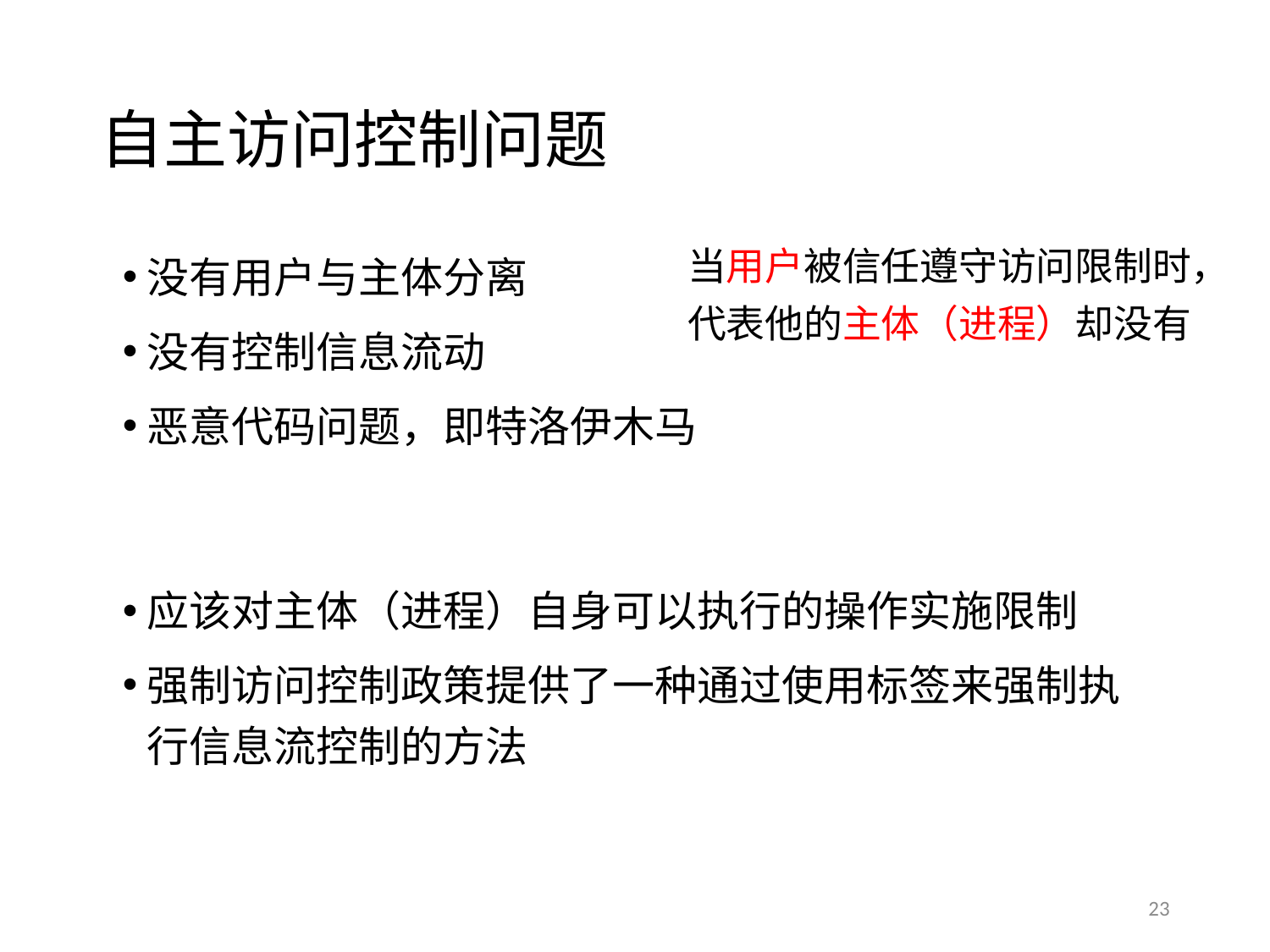

# 自主访问控制问题
当用户被信任遵守访问限制时，代表他的主体（进程）却没有
没有用户与主体分离
没有控制信息流动
恶意代码问题，即特洛伊木马
应该对主体（进程）自身可以执行的操作实施限制
强制访问控制政策提供了一种通过使用标签来强制执行信息流控制的方法
23